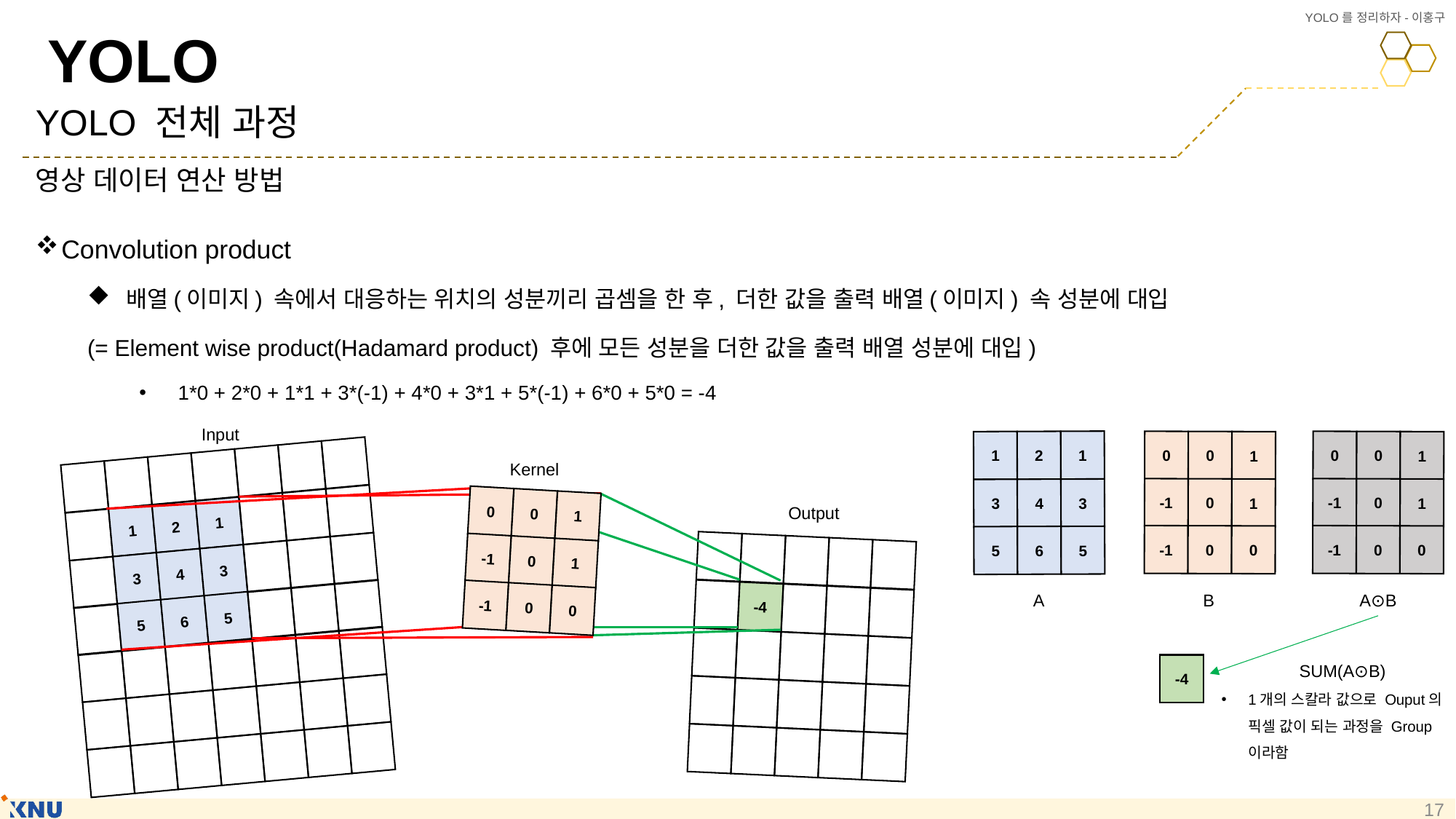

# YOLO
YOLO 전체 과정
영상 데이터 연산 방법
Convolution product
배열(이미지) 속에서 대응하는 위치의 성분끼리 곱셈을 한 후, 더한 값을 출력 배열(이미지) 속 성분에 대입
	(= Element wise product(Hadamard product) 후에 모든 성분을 더한 값을 출력 배열 성분에 대입)
1*0 + 2*0 + 1*1 + 3*(-1) + 4*0 + 3*1 + 5*(-1) + 6*0 + 5*0 = -4
Input
1
2
1
3
4
3
5
6
5
0
0
1
-1
0
1
-1
0
0
0
0
1
-1
0
1
-1
0
0

Kernel

Output

0
0
1
-1
0
1
-1
0
0

1
2
1

3
4
3

A
B
A⊙B

-4

5
6
5

SUM(A⊙B)

-4

1개의 스칼라 값으로 Ouput의 픽셀 값이 되는 과정을 Group 이라함

17